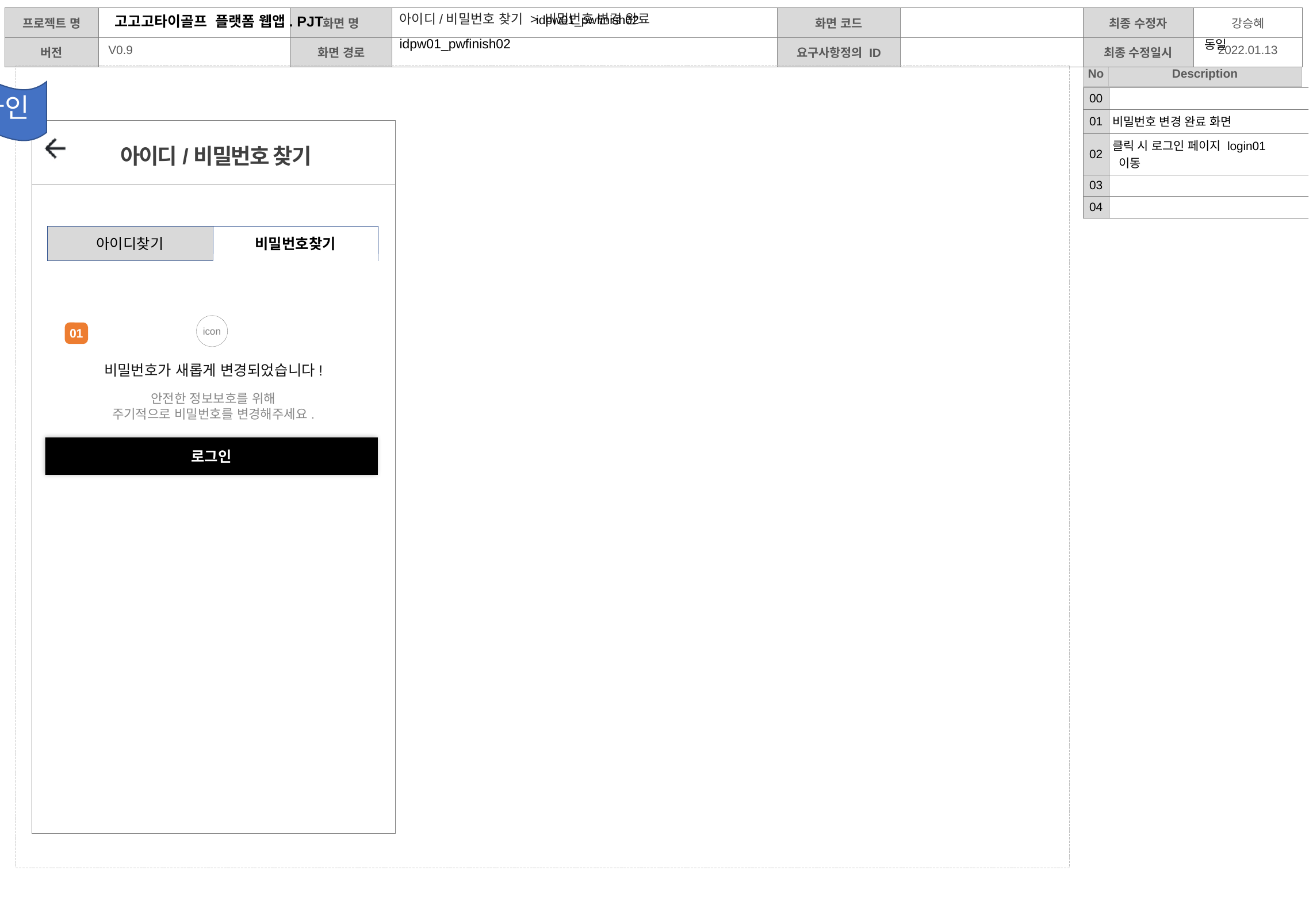

idpw01_pwfinish02
아이디/비밀번호 찾기 > 비밀번호 변경 완료

동일
idpw01_pwfinish02

디자인
| 00 |  |
| --- | --- |
| 01 | 비밀번호 변경 완료 화면 |
| 02 | 클릭 시 로그인 페이지 login01 이동 |
| 03 |  |
| 04 |  |
아이디/비밀번호 찾기
아이디찾기
비밀번호찾기

icon
01
비밀번호가 새롭게 변경되었습니다!

안전한 정보보호를 위해
주기적으로 비밀번호를 변경해주세요.
로그인